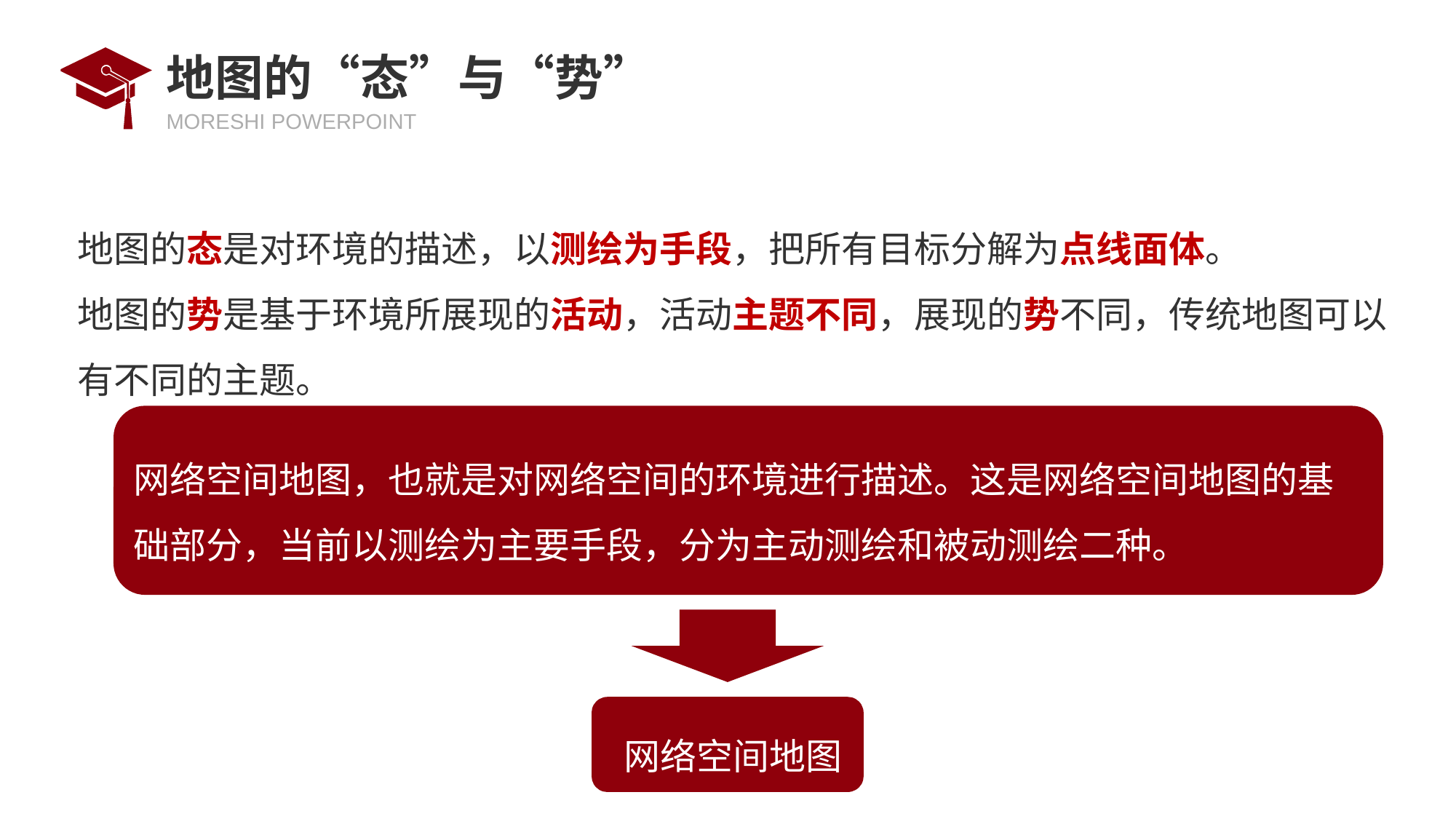

# 地图的“态”与“势”
地图的态是对环境的描述，以测绘为手段，把所有目标分解为点线面体。
地图的势是基于环境所展现的活动，活动主题不同，展现的势不同，传统地图可以有不同的主题。

网络空间地图，也就是对网络空间的环境进行描述。这是网络空间地图的基础部分，当前以测绘为主要手段，分为主动测绘和被动测绘二种。

 网络空间地图